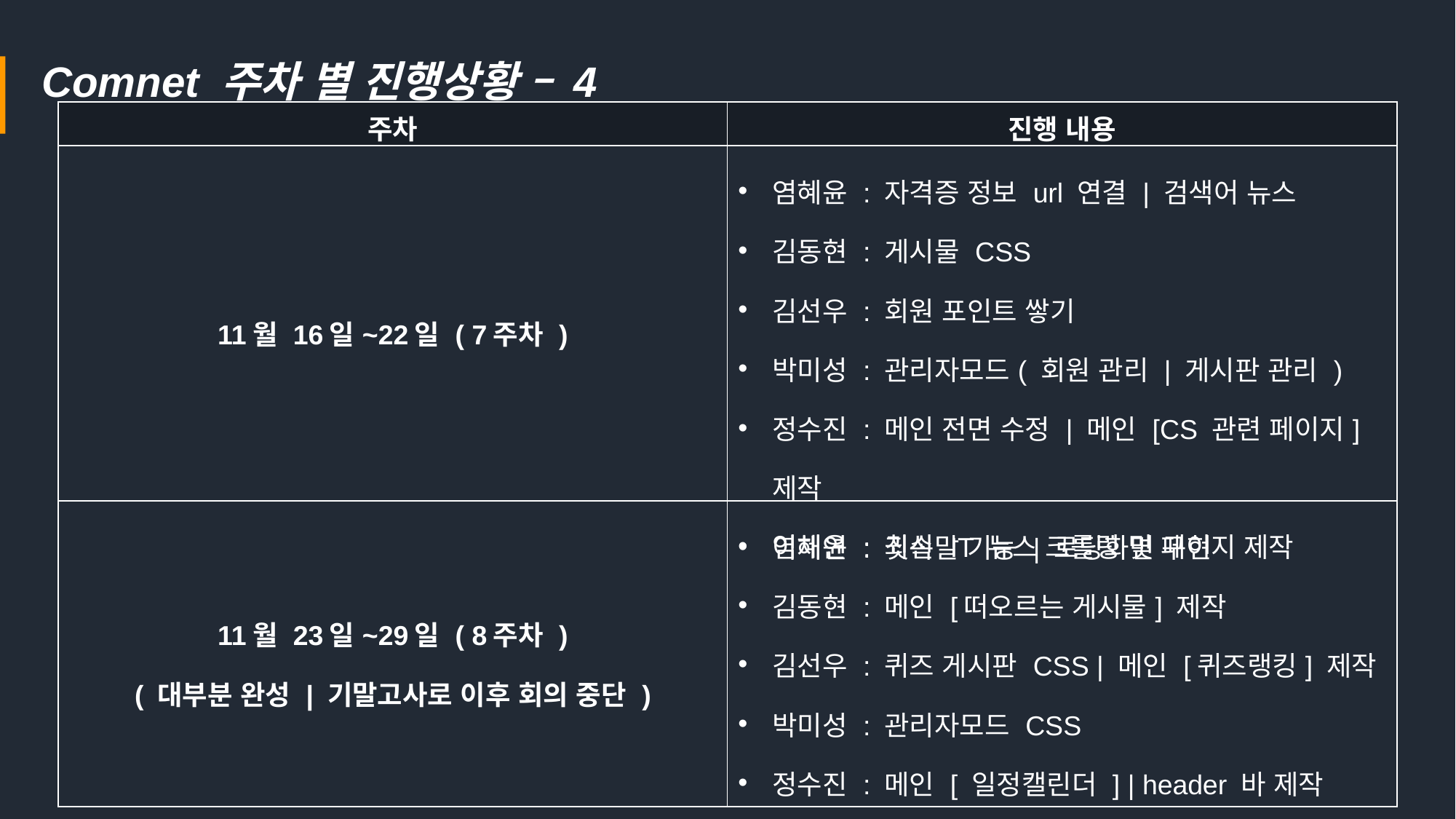

Comnet 주차 별 진행상황 – 4

| 주차 | 진행 내용 |
| --- | --- |
| 11월 16일~22일 ( 7주차 ) | 염혜윤 : 자격증 정보 url 연결 | 검색어 뉴스 김동현 : 게시물 CSS 김선우 : 회원 포인트 쌓기 박미성 : 관리자모드( 회원 관리 | 게시판 관리 ) 정수진 : 메인 전면 수정 | 메인 [CS 관련 페이지] 제작 이채연 : 귓속말 기능 | 로딩화면 구현 |
| 11월 23일~29일 ( 8주차 ) ( 대부분 완성 | 기말고사로 이후 회의 중단 ) | 염혜윤 : 최신 IT 뉴스 크롤링 및 페이지 제작 김동현 : 메인 [떠오르는 게시물] 제작 김선우 : 퀴즈 게시판 CSS | 메인 [퀴즈랭킹] 제작 박미성 : 관리자모드 CSS 정수진 : 메인 [ 일정캘린더 ] | header 바 제작 이채연 : 전자칠판 |